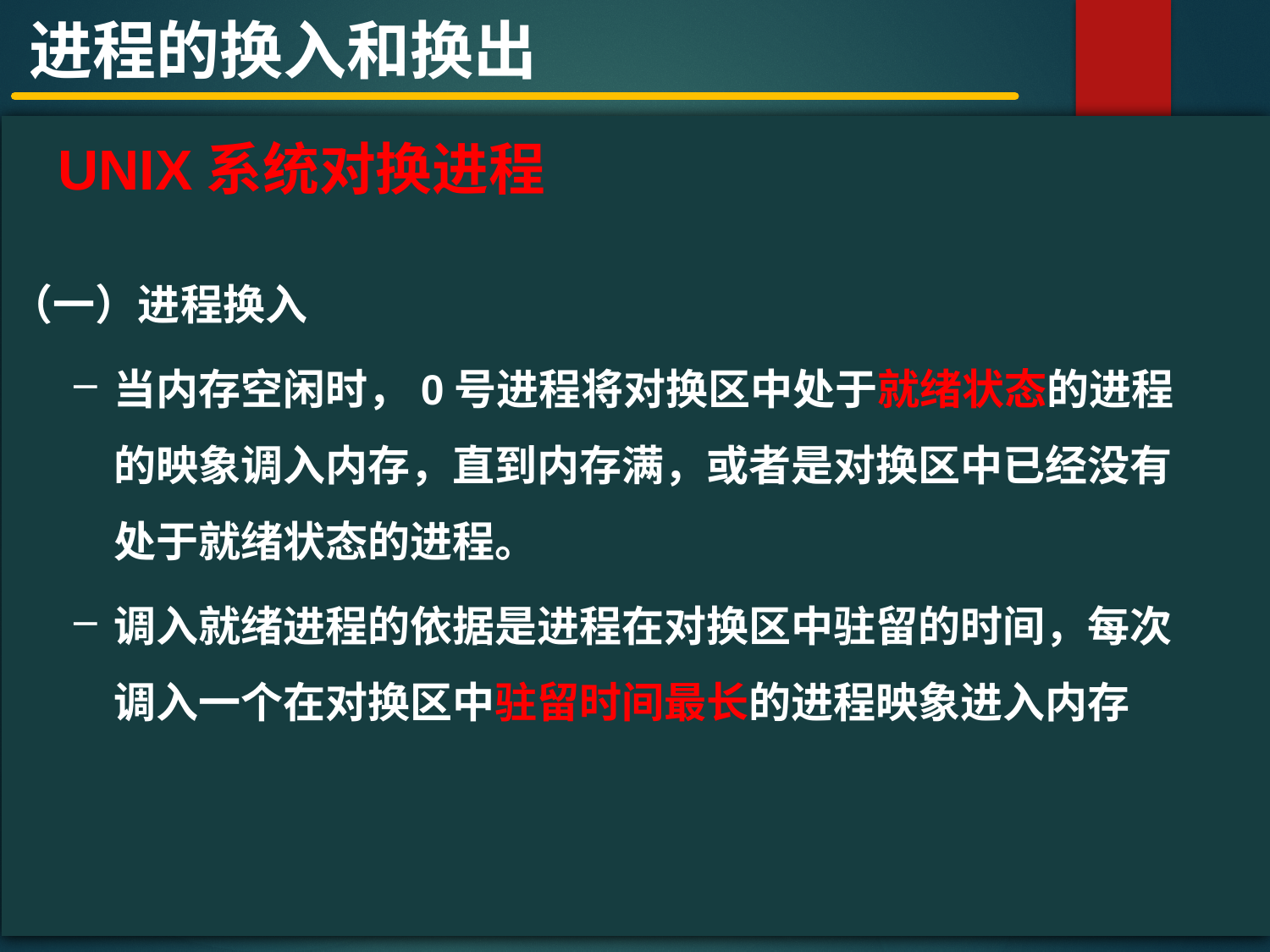

进程的换入和换出
#
UNIX系统对换进程
（一）进程换入
当内存空闲时，0号进程将对换区中处于就绪状态的进程的映象调入内存，直到内存满，或者是对换区中已经没有处于就绪状态的进程。
调入就绪进程的依据是进程在对换区中驻留的时间，每次调入一个在对换区中驻留时间最长的进程映象进入内存